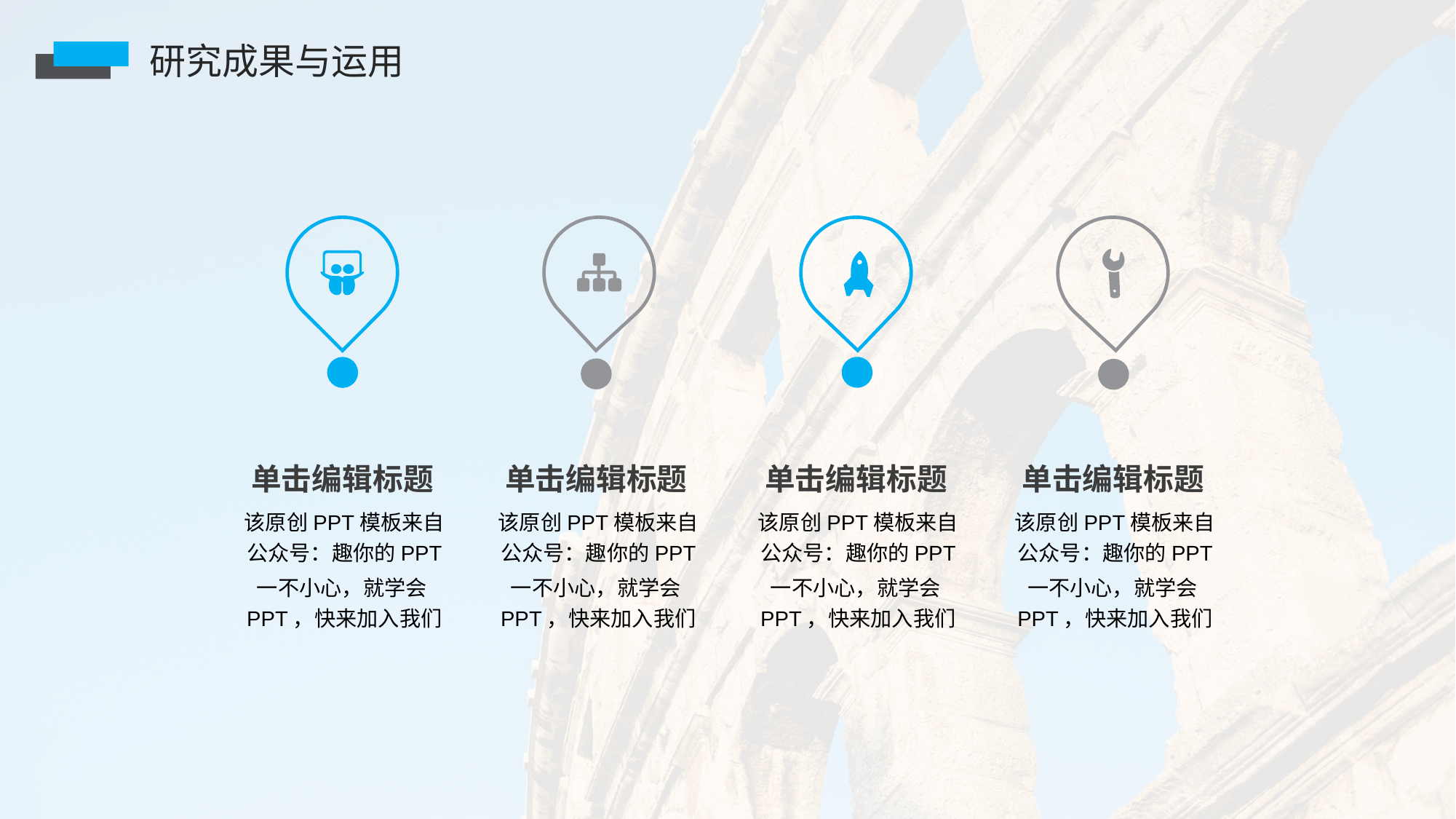

研究成果与运用

单击编辑标题
单击编辑标题
单击编辑标题
单击编辑标题
该原创PPT模板来自公众号：趣你的PPT
一不小心，就学会PPT，快来加入我们
该原创PPT模板来自公众号：趣你的PPT
一不小心，就学会PPT，快来加入我们
该原创PPT模板来自公众号：趣你的PPT
一不小心，就学会PPT，快来加入我们
该原创PPT模板来自公众号：趣你的PPT
一不小心，就学会PPT，快来加入我们